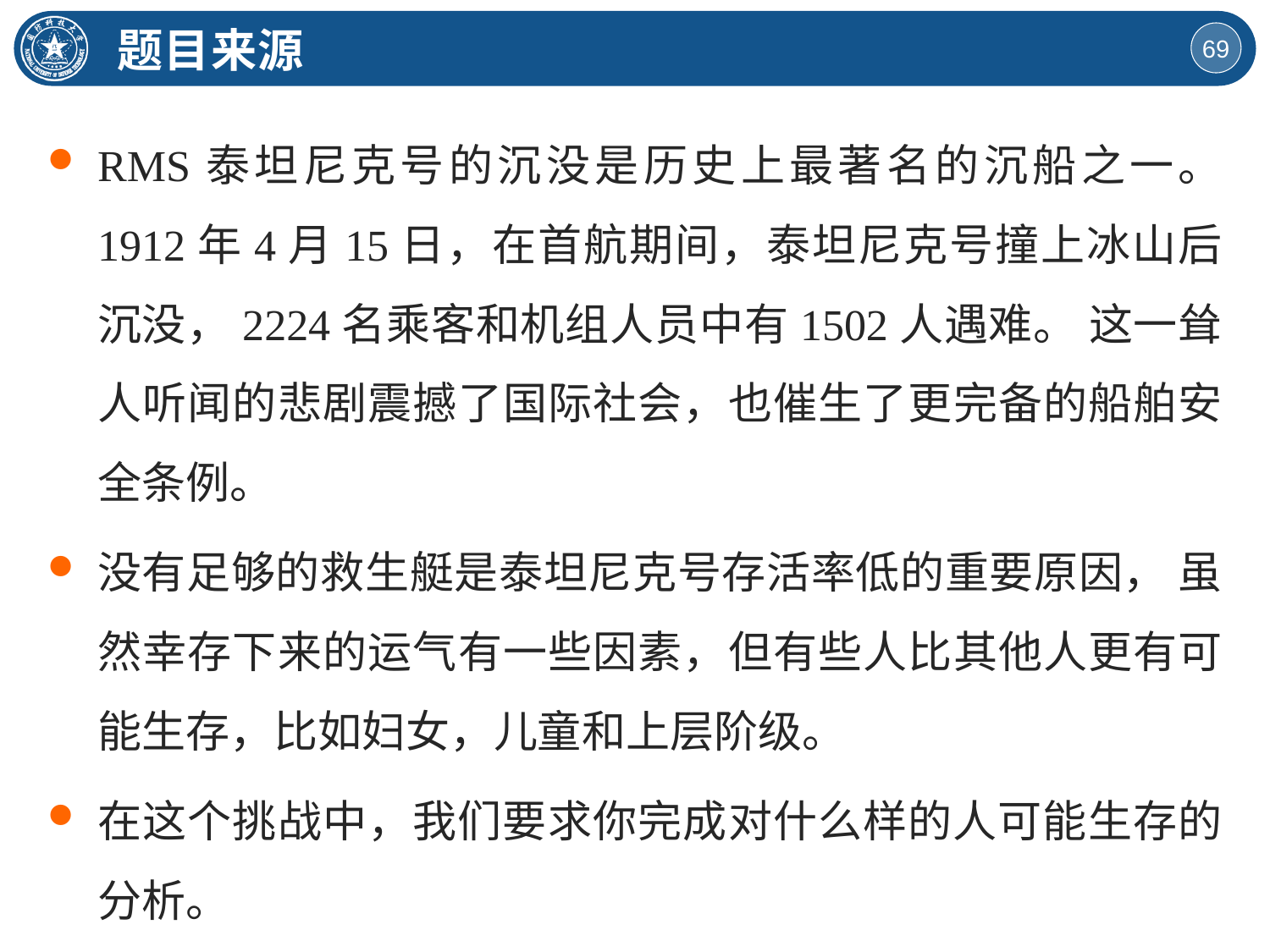

题目来源
RMS泰坦尼克号的沉没是历史上最著名的沉船之一。 1912年4月15日，在首航期间，泰坦尼克号撞上冰山后沉没，2224名乘客和机组人员中有1502人遇难。 这一耸人听闻的悲剧震撼了国际社会，也催生了更完备的船舶安全条例。
没有足够的救生艇是泰坦尼克号存活率低的重要原因， 虽然幸存下来的运气有一些因素，但有些人比其他人更有可能生存，比如妇女，儿童和上层阶级。
在这个挑战中，我们要求你完成对什么样的人可能生存的分析。